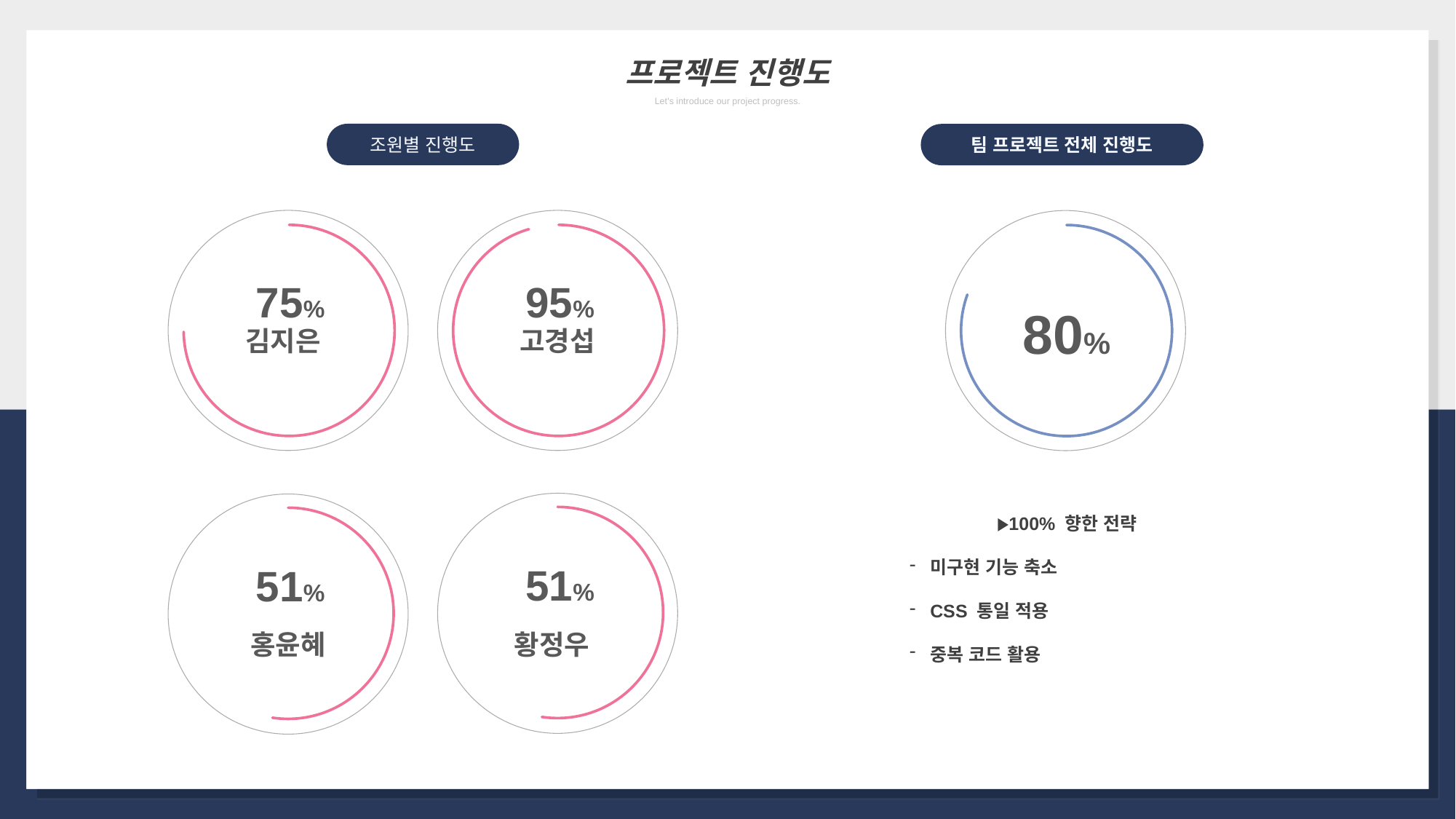

프로젝트 진행도
Let's introduce our project progress.

조원별 진행도

75%

95%

김지은
고경섭

51%

51%
홍윤혜
황정우
팀 프로젝트 전체 진행도

80%
▶100% 향한 전략
미구현 기능 축소
CSS 통일 적용
중복 코드 활용